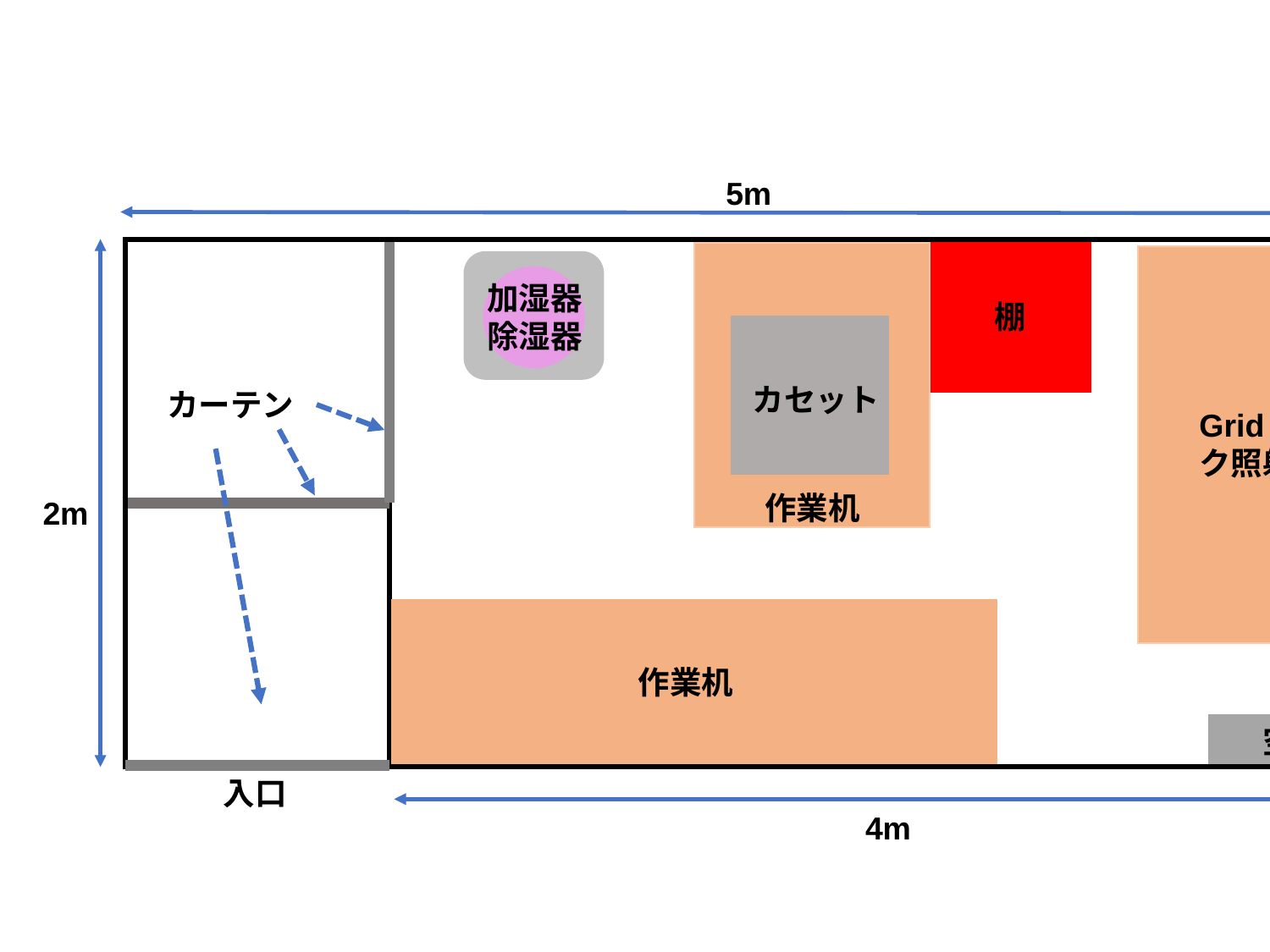

5m

加湿器
除湿器
棚

カセット
カーテン
Gridマーク照射装置
作業机
2m

作業机

空調
入口
4m